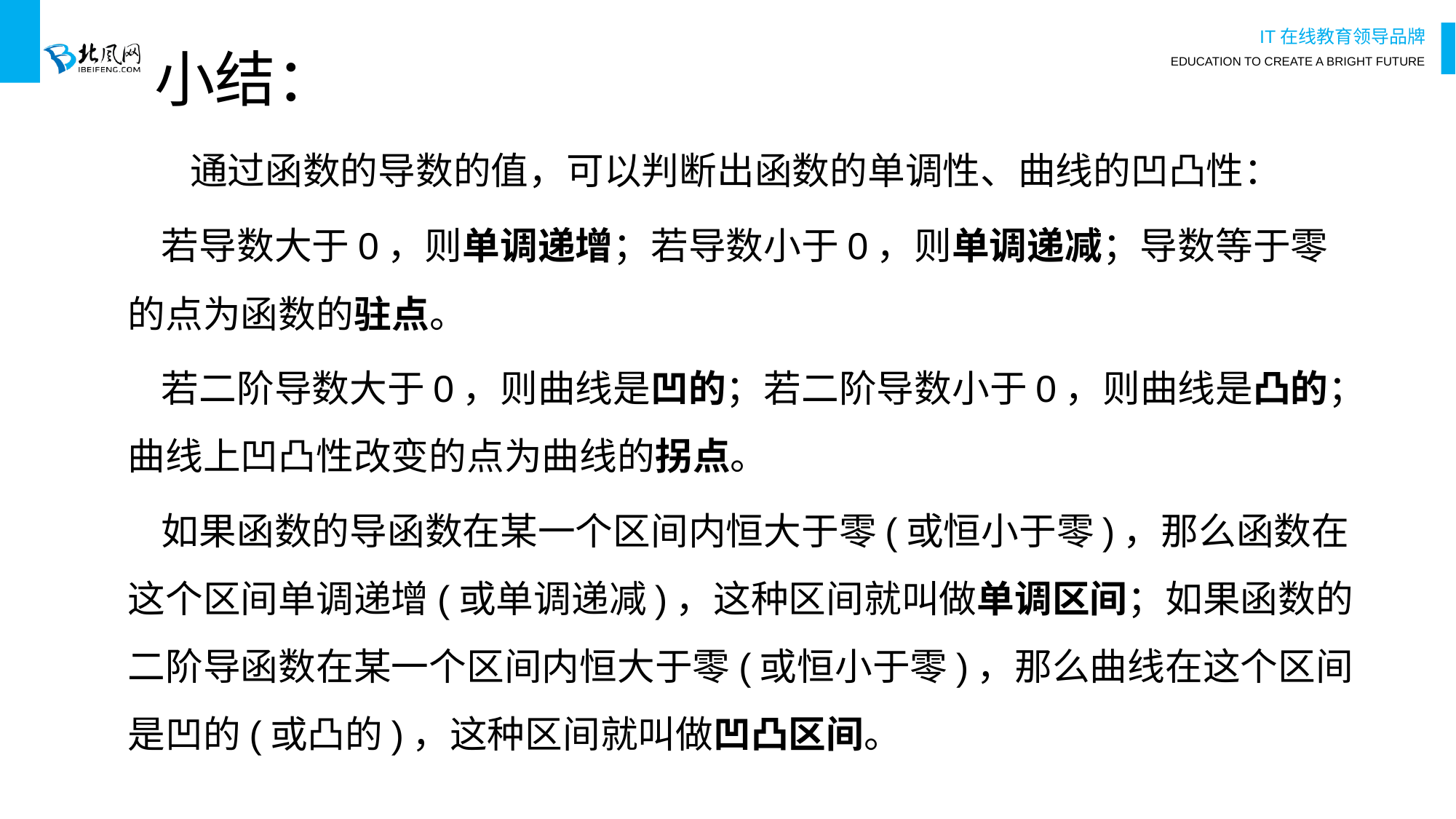

# 小结：
            通过函数的导数的值，可以判断出函数的单调性、曲线的凹凸性：
   若导数大于0，则单调递增；若导数小于0，则单调递减；导数等于零的点为函数的驻点。
   若二阶导数大于0，则曲线是凹的；若二阶导数小于0，则曲线是凸的；曲线上凹凸性改变的点为曲线的拐点。
   如果函数的导函数在某一个区间内恒大于零(或恒小于零)，那么函数在这个区间单调递增(或单调递减)，这种区间就叫做单调区间；如果函数的二阶导函数在某一个区间内恒大于零(或恒小于零)，那么曲线在这个区间是凹的(或凸的)，这种区间就叫做凹凸区间。